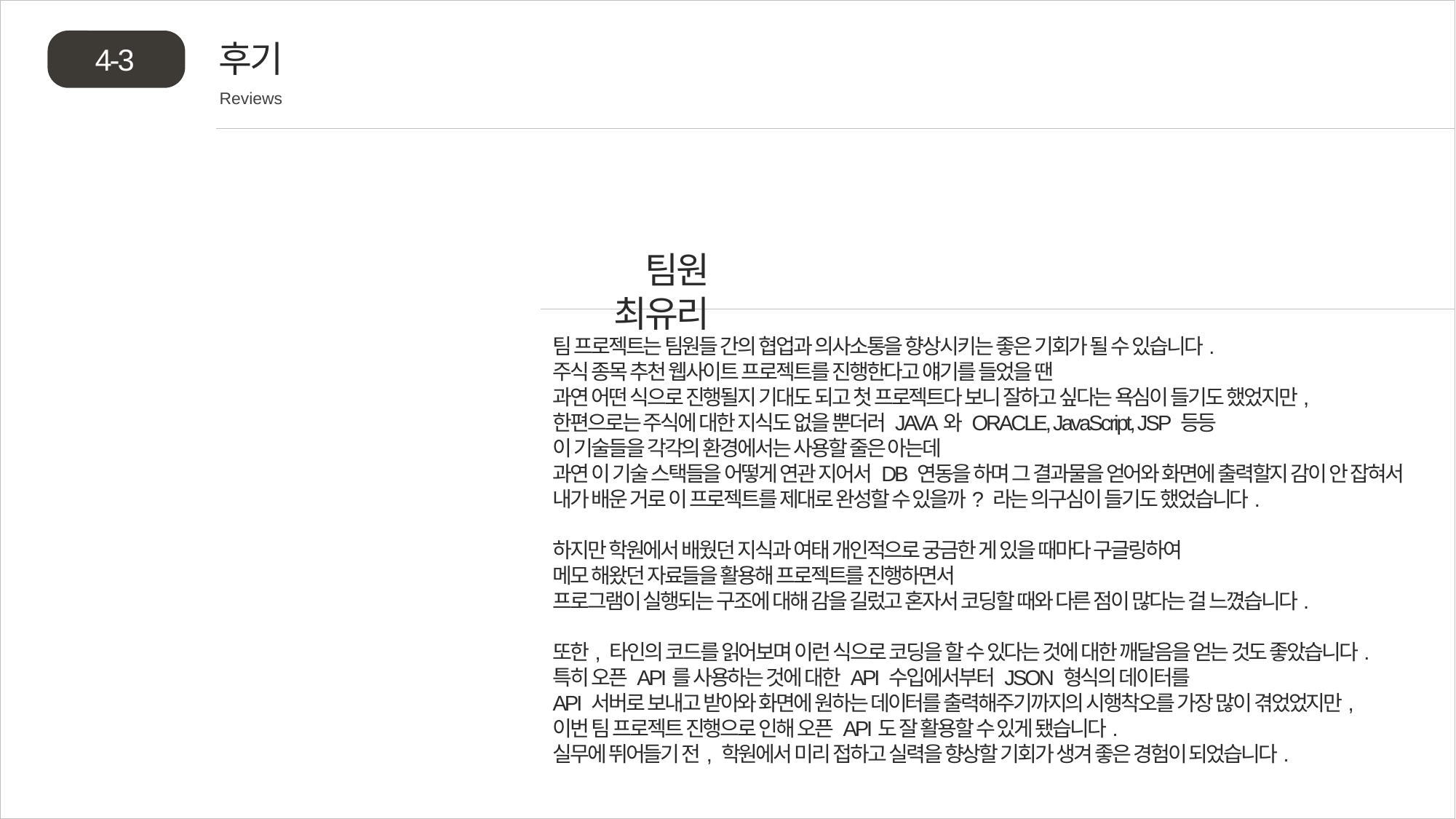

후기
4-3
Reviews
팀원 최유리
팀 프로젝트는 팀원들 간의 협업과 의사소통을 향상시키는 좋은 기회가 될 수 있습니다.
주식 종목 추천 웹사이트 프로젝트를 진행한다고 얘기를 들었을 땐
과연 어떤 식으로 진행될지 기대도 되고 첫 프로젝트다 보니 잘하고 싶다는 욕심이 들기도 했었지만,
한편으로는 주식에 대한 지식도 없을 뿐더러 JAVA와 ORACLE, JavaScript, JSP 등등
이 기술들을 각각의 환경에서는 사용할 줄은 아는데
과연 이 기술 스택들을 어떻게 연관 지어서 DB 연동을 하며 그 결과물을 얻어와 화면에 출력할지 감이 안 잡혀서
내가 배운 거로 이 프로젝트를 제대로 완성할 수 있을까? 라는 의구심이 들기도 했었습니다.

하지만 학원에서 배웠던 지식과 여태 개인적으로 궁금한 게 있을 때마다 구글링하여
메모 해왔던 자료들을 활용해 프로젝트를 진행하면서
프로그램이 실행되는 구조에 대해 감을 길렀고 혼자서 코딩할 때와 다른 점이 많다는 걸 느꼈습니다.

또한, 타인의 코드를 읽어보며 이런 식으로 코딩을 할 수 있다는 것에 대한 깨달음을 얻는 것도 좋았습니다.
특히 오픈 API를 사용하는 것에 대한 API 수입에서부터 JSON 형식의 데이터를
API 서버로 보내고 받아와 화면에 원하는 데이터를 출력해주기까지의 시행착오를 가장 많이 겪었었지만,
이번 팀 프로젝트 진행으로 인해 오픈 API도 잘 활용할 수 있게 됐습니다.
실무에 뛰어들기 전, 학원에서 미리 접하고 실력을 향상할 기회가 생겨 좋은 경험이 되었습니다.